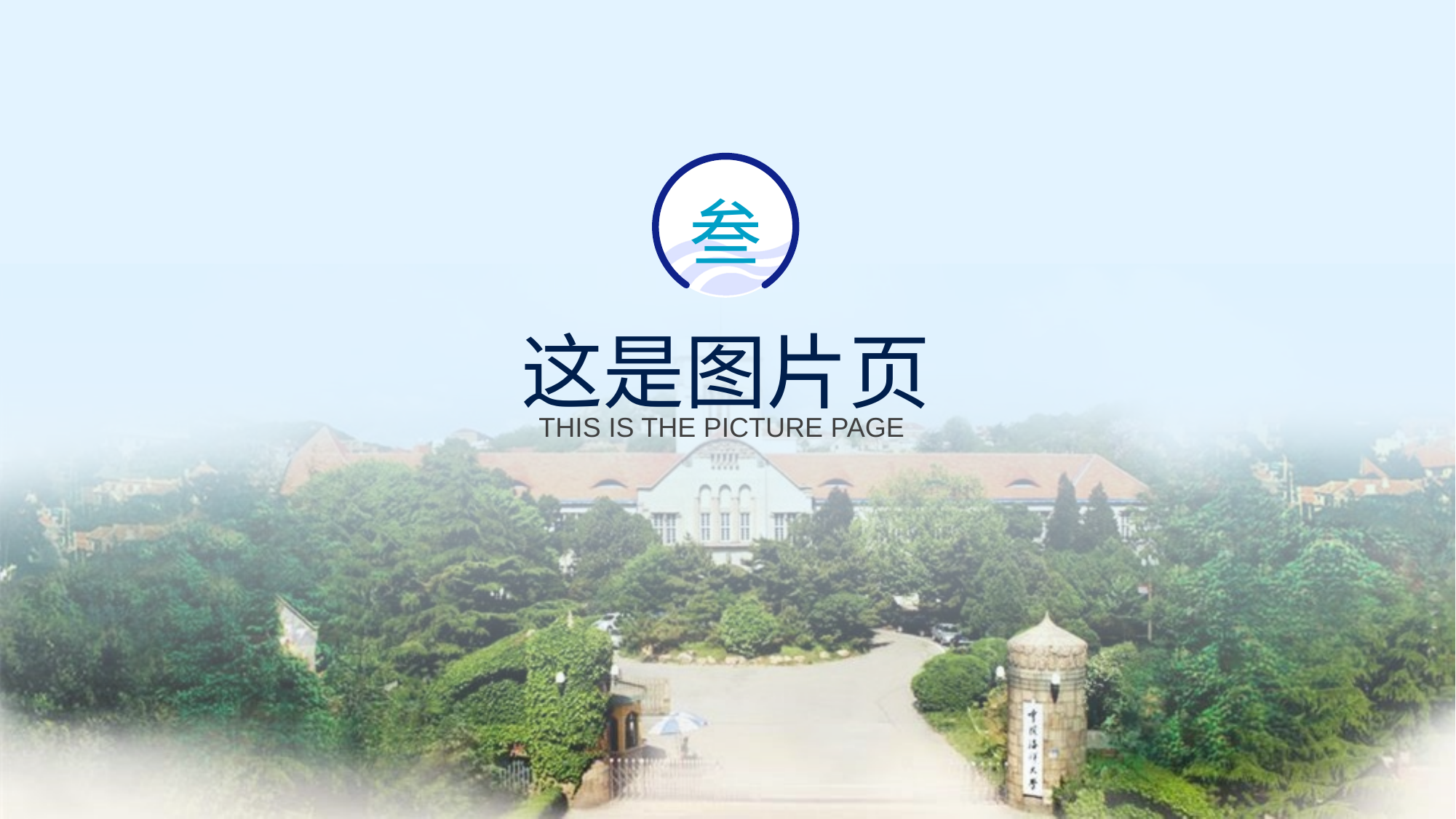

叁
# 这是图片页
THIS IS THE PICTURE PAGE